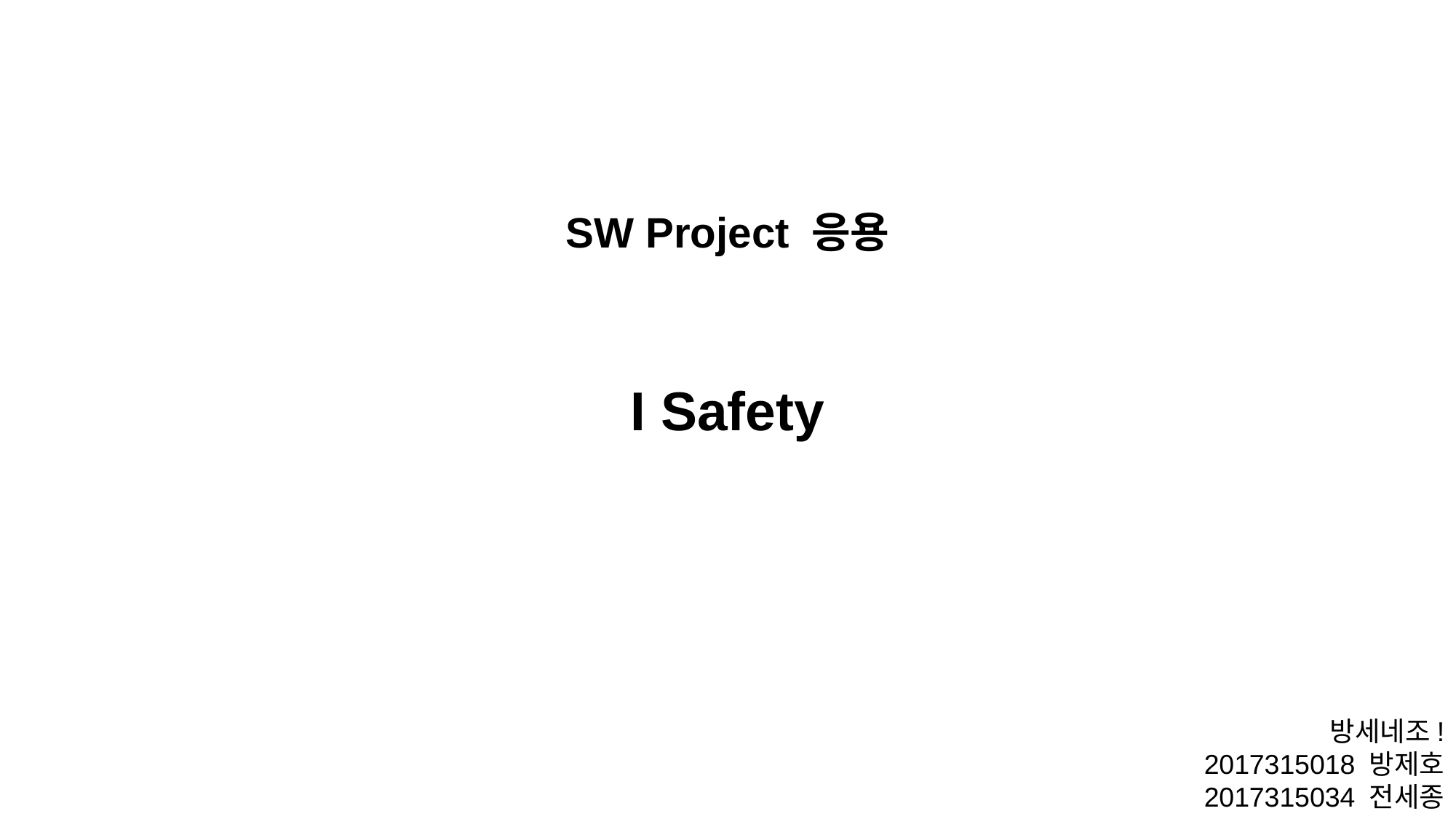

SW Project 응용
I Safety
방세네조!
2017315018 방제호
2017315034 전세종